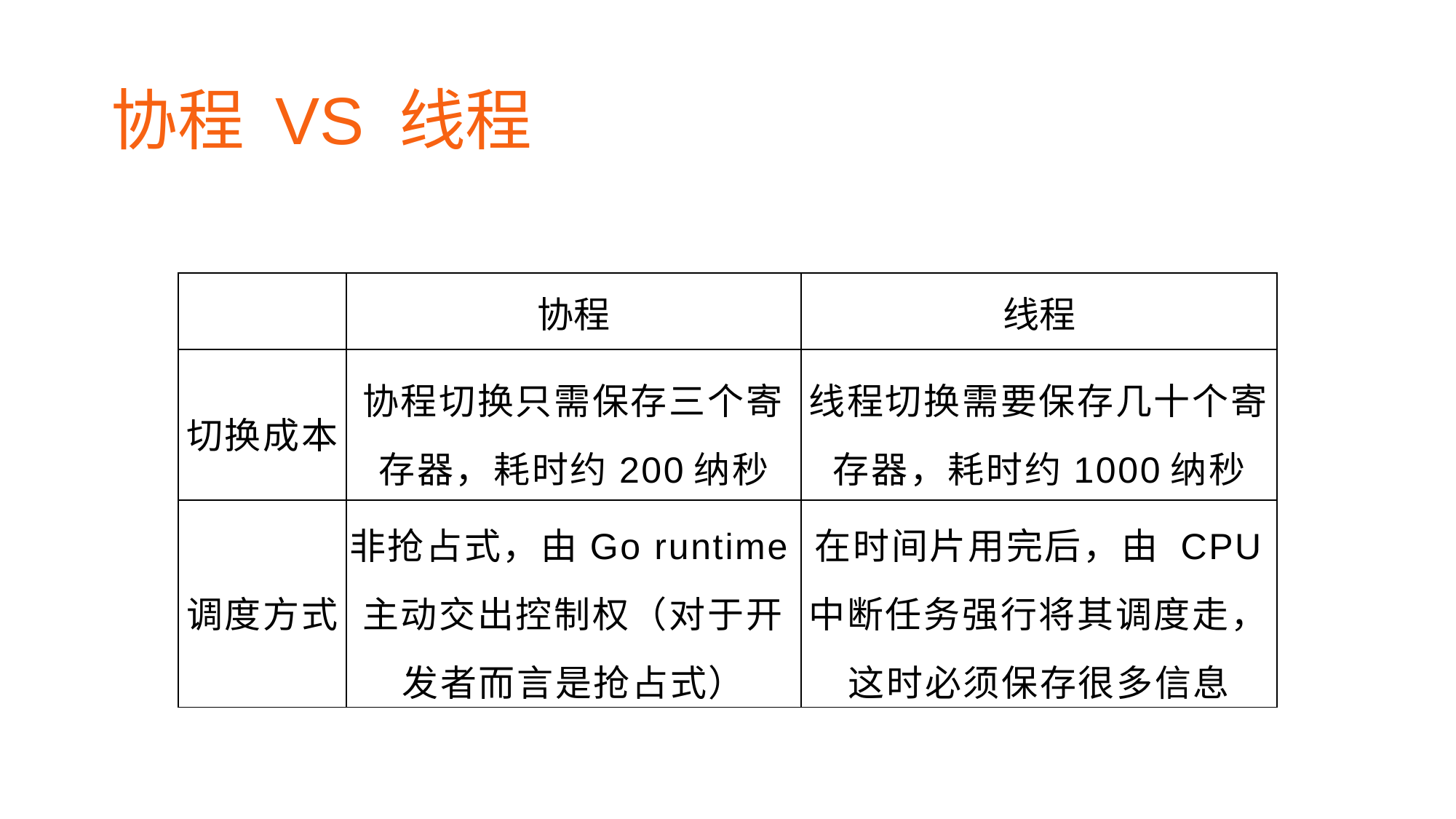

# 协程 VS 线程
|  | 协程 | 线程 |
| --- | --- | --- |
| 切换成本 | 协程切换只需保存三个寄存器，耗时约200纳秒 | 线程切换需要保存几十个寄存器，耗时约1000纳秒 |
| 调度方式 | 非抢占式，由Go runtime主动交出控制权（对于开发者而言是抢占式） | 在时间片用完后，由 CPU 中断任务强行将其调度走，这时必须保存很多信息 |